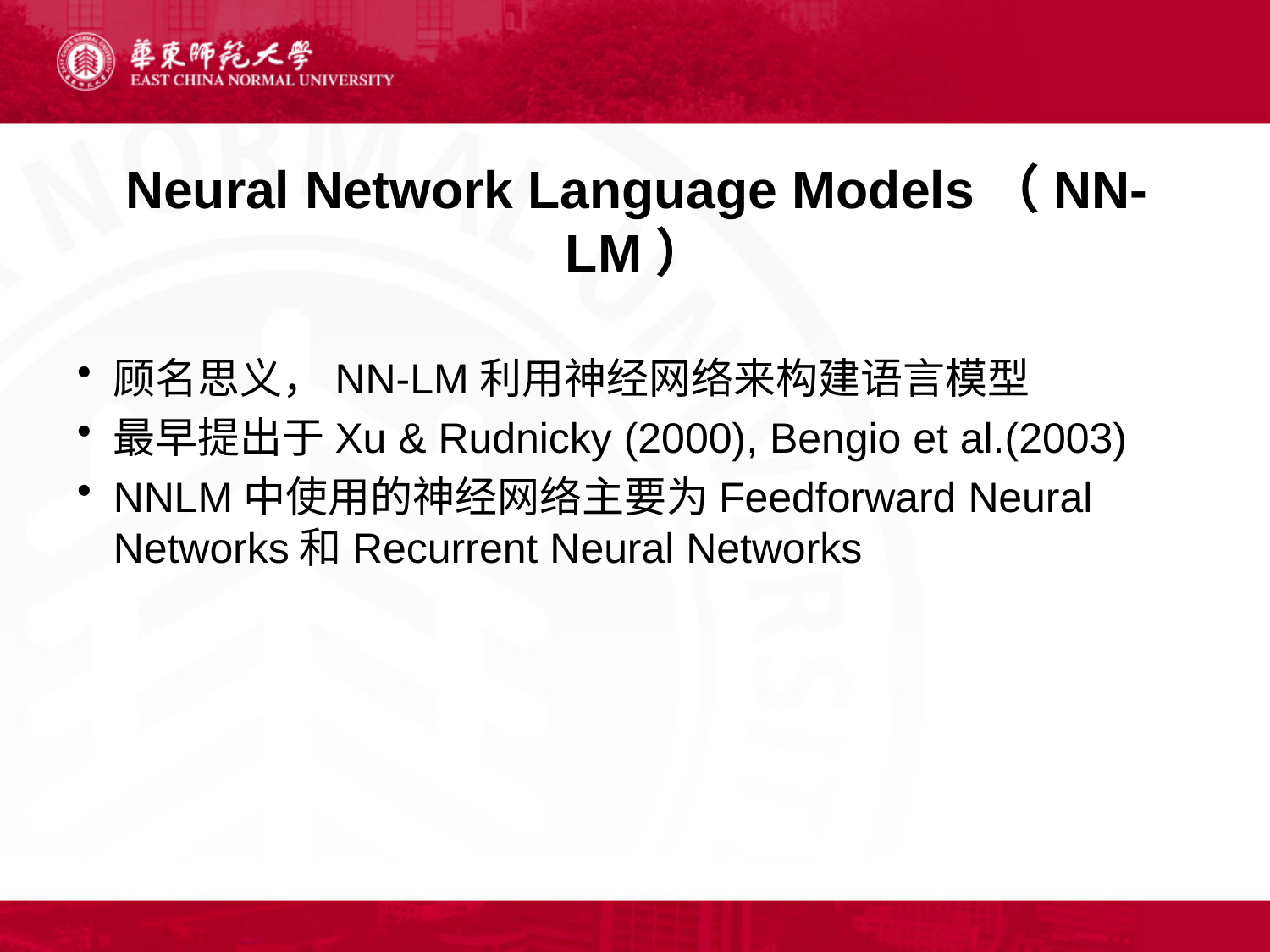

# Neural Network Language Models（NN-LM）
顾名思义，NN-LM利用神经网络来构建语言模型
最早提出于Xu & Rudnicky (2000), Bengio et al.(2003)
NNLM中使用的神经网络主要为Feedforward Neural Networks和Recurrent Neural Networks